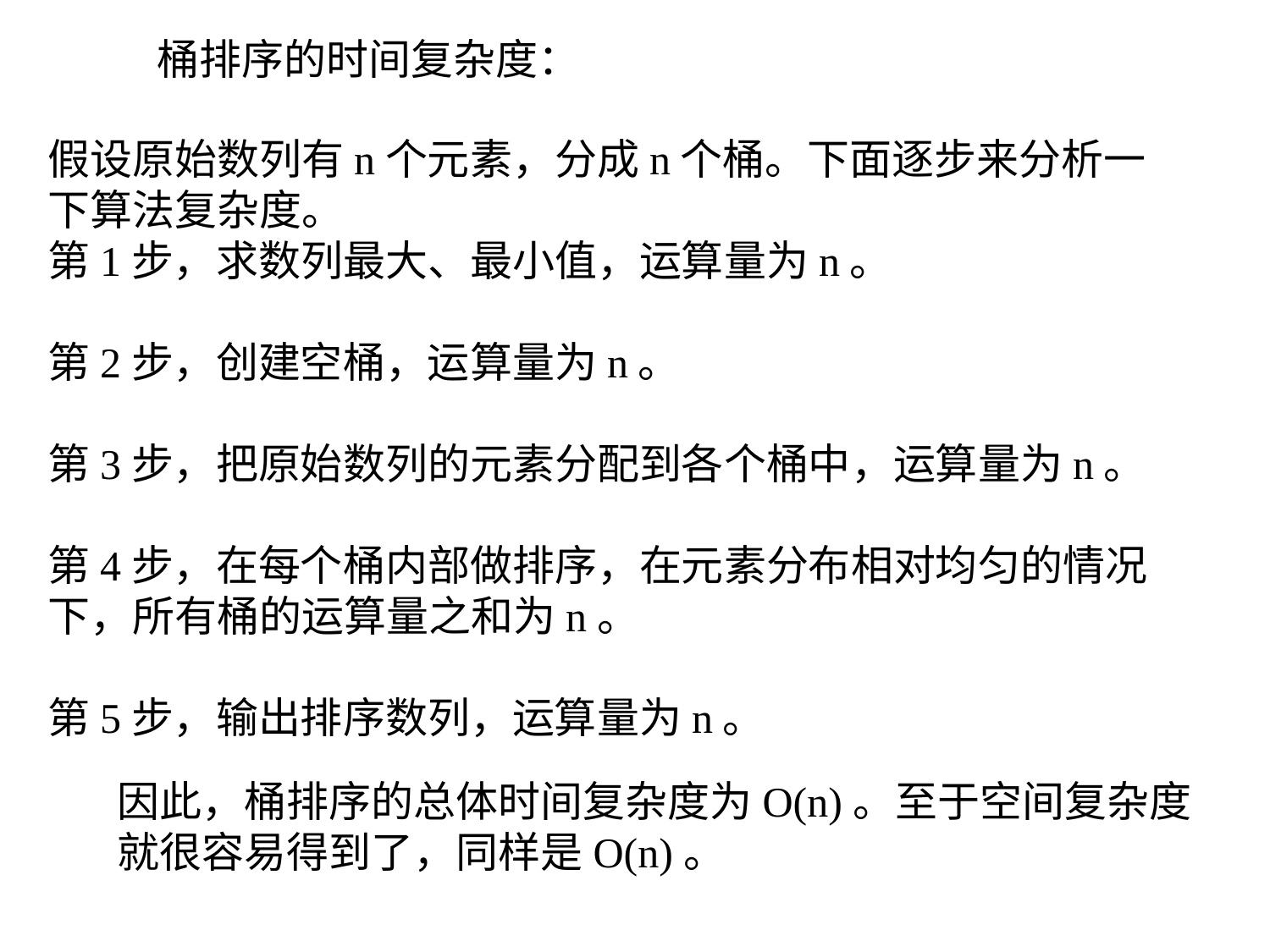

桶排序的时间复杂度：
假设原始数列有n个元素，分成n个桶。下面逐步来分析一下算法复杂度。
第1步，求数列最大、最小值，运算量为n。

第2步，创建空桶，运算量为n。

第3步，把原始数列的元素分配到各个桶中，运算量为n。

第4步，在每个桶内部做排序，在元素分布相对均匀的情况下，所有桶的运算量之和为n。

第5步，输出排序数列，运算量为n。
因此，桶排序的总体时间复杂度为O(n)。至于空间复杂度就很容易得到了，同样是O(n)。